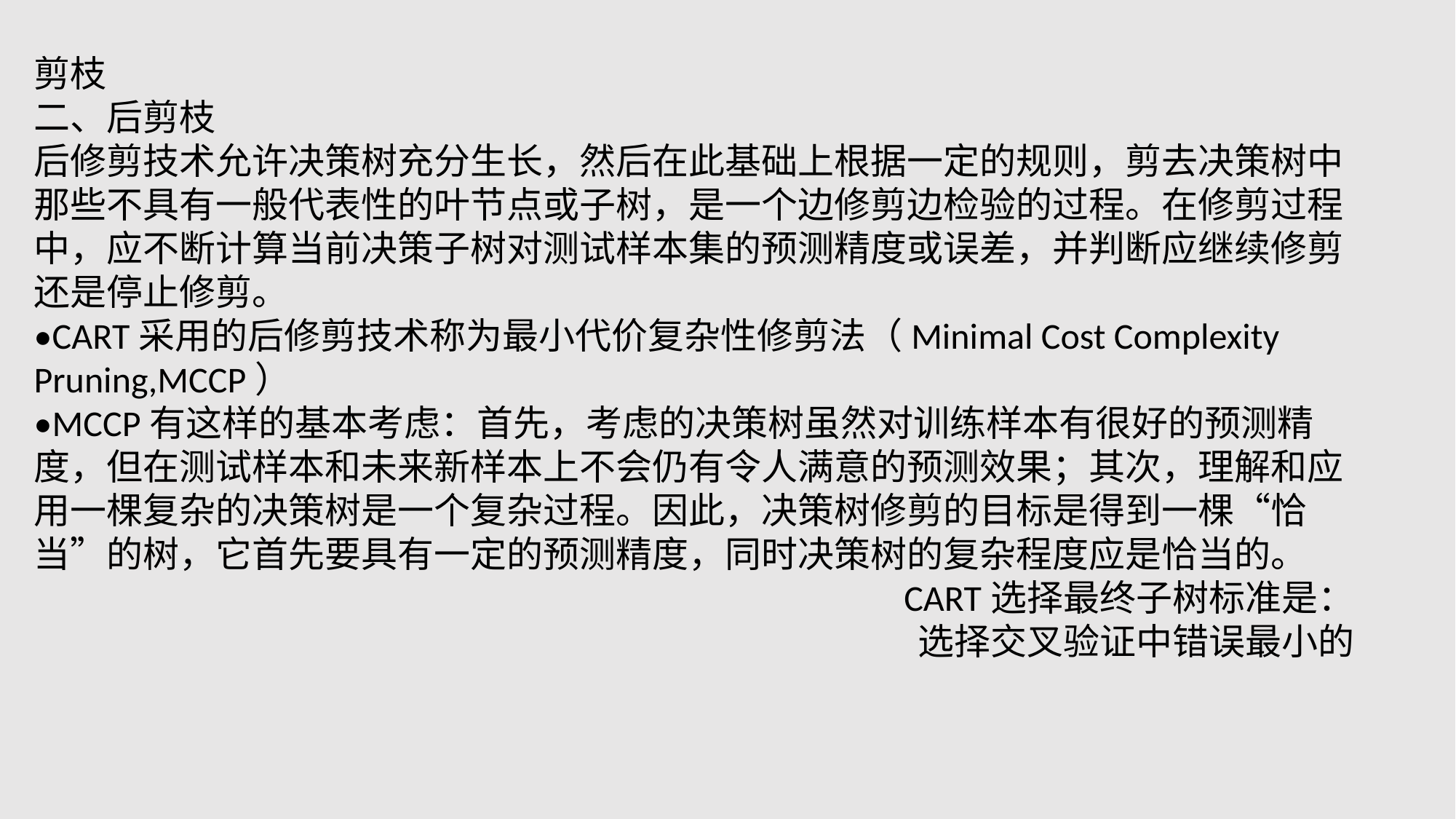

剪枝
二、后剪枝
后修剪技术允许决策树充分生长，然后在此基础上根据一定的规则，剪去决策树中那些不具有一般代表性的叶节点或子树，是一个边修剪边检验的过程。在修剪过程中，应不断计算当前决策子树对测试样本集的预测精度或误差，并判断应继续修剪还是停止修剪。
•CART采用的后修剪技术称为最小代价复杂性修剪法（Minimal Cost Complexity Pruning,MCCP）
•MCCP有这样的基本考虑：首先，考虑的决策树虽然对训练样本有很好的预测精度，但在测试样本和未来新样本上不会仍有令人满意的预测效果；其次，理解和应用一棵复杂的决策树是一个复杂过程。因此，决策树修剪的目标是得到一棵“恰当”的树，它首先要具有一定的预测精度，同时决策树的复杂程度应是恰当的。
                                                                                                        CART选择最终子树标准是：选择交叉验证中错误最小的